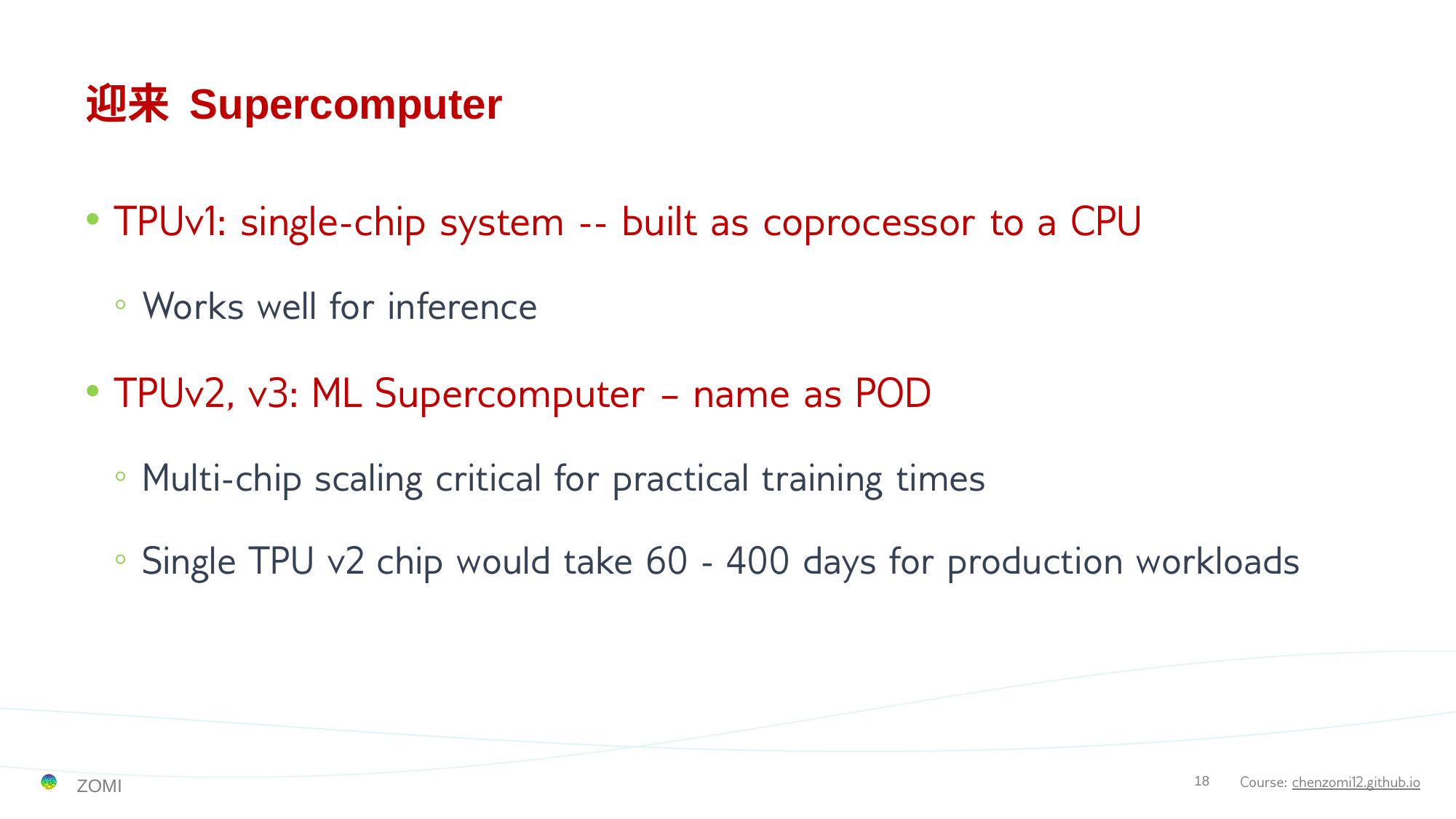

# 迎来 Supercomputer
TPUv1: single-chip system -- built as coprocessor to a CPU
Works well for inference
TPUv2, v3: ML Supercomputer – name as POD
Multi-chip scaling critical for practical training times
Single TPU v2 chip would take 60 - 400 days for production workloads